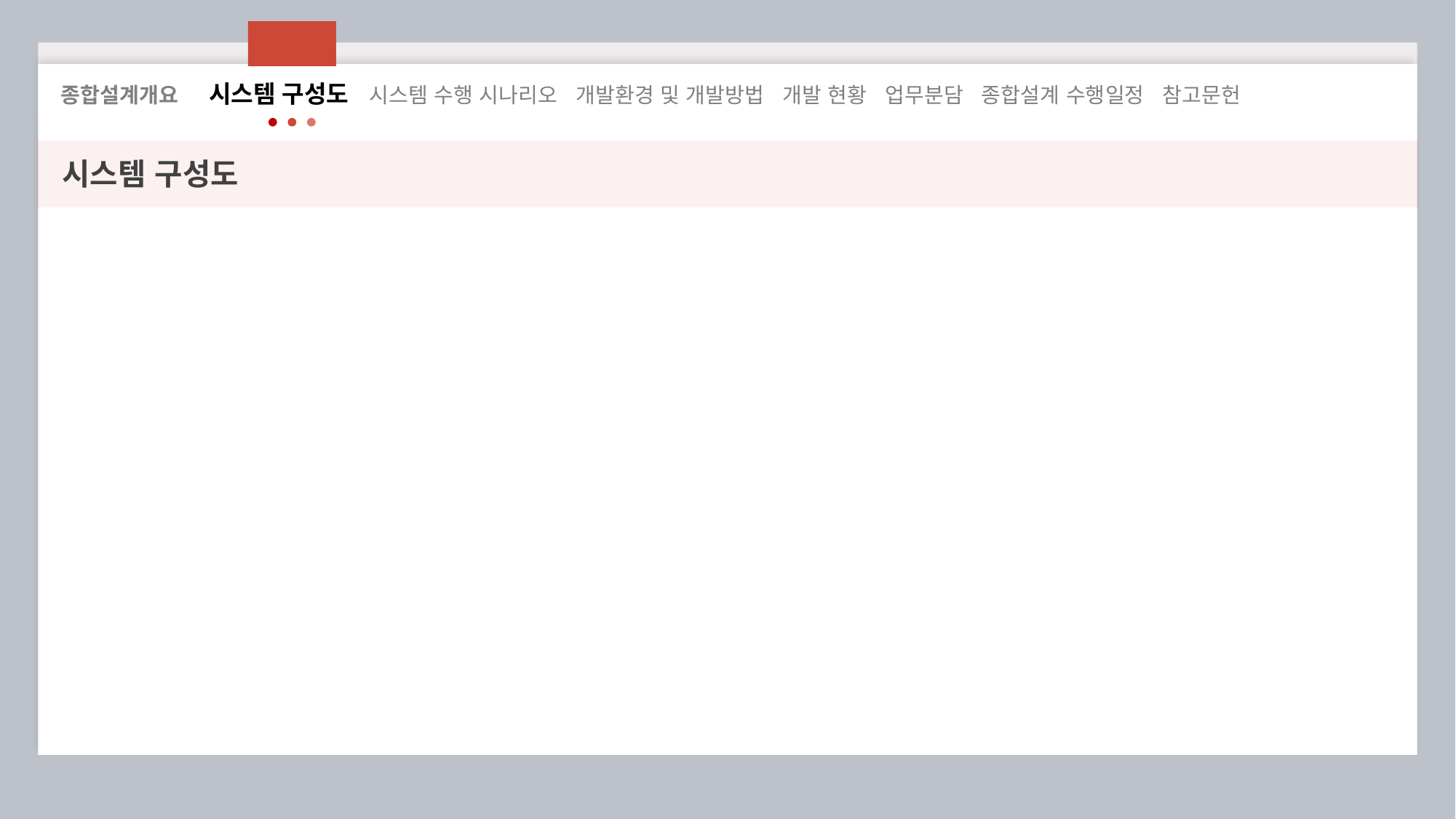

종합설계개요     시스템 구성도   시스템 수행 시나리오   개발환경 및 개발방법   개발 현황   업무분담   종합설계 수행일정   참고문헌

시스템 구성도